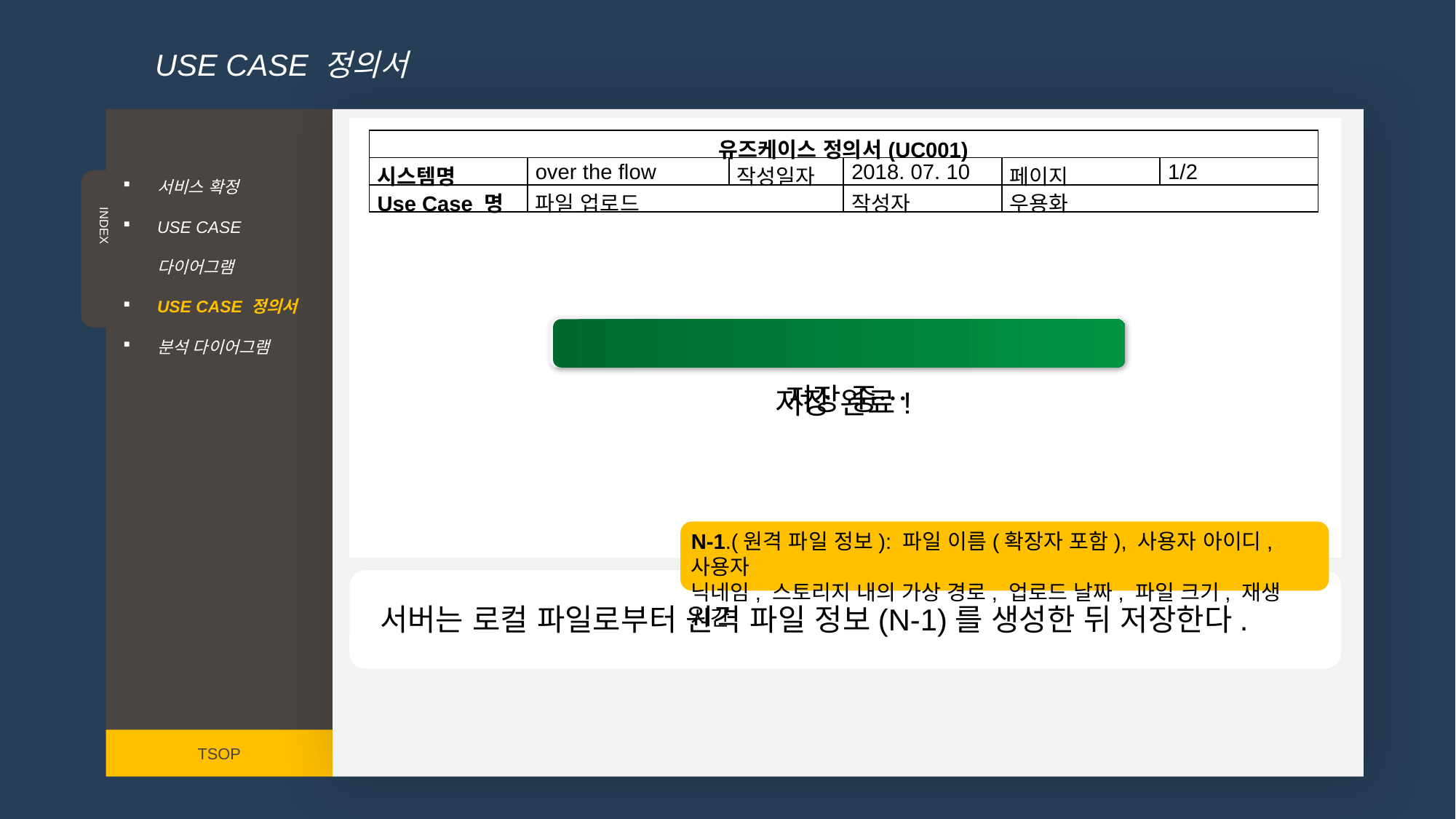

USE CASE 정의서
서비스 확정
USE CASE 다이어그램
USE CASE 정의서
분석 다이어그램
INDEX

TSOP

| 유즈케이스 정의서(UC001) |  |  |  |  |  |
| --- | --- | --- | --- | --- | --- |
| 시스템명 | over the flow | 작성일자 | 2018. 07. 10 | 페이지 | 1/2 |
| Use Case 명 | 파일 업로드 |  | 작성자 | 우용화 |  |

저장 중…
저장 완료!

N-1.(원격 파일 정보): 파일 이름(확장자 포함), 사용자 아이디, 사용자
닉네임, 스토리지 내의 가상 경로, 업로드 날짜, 파일 크기, 재생 시간

서버는 로컬 파일로부터 원격 파일 정보(N-1)를 생성한 뒤 저장한다.